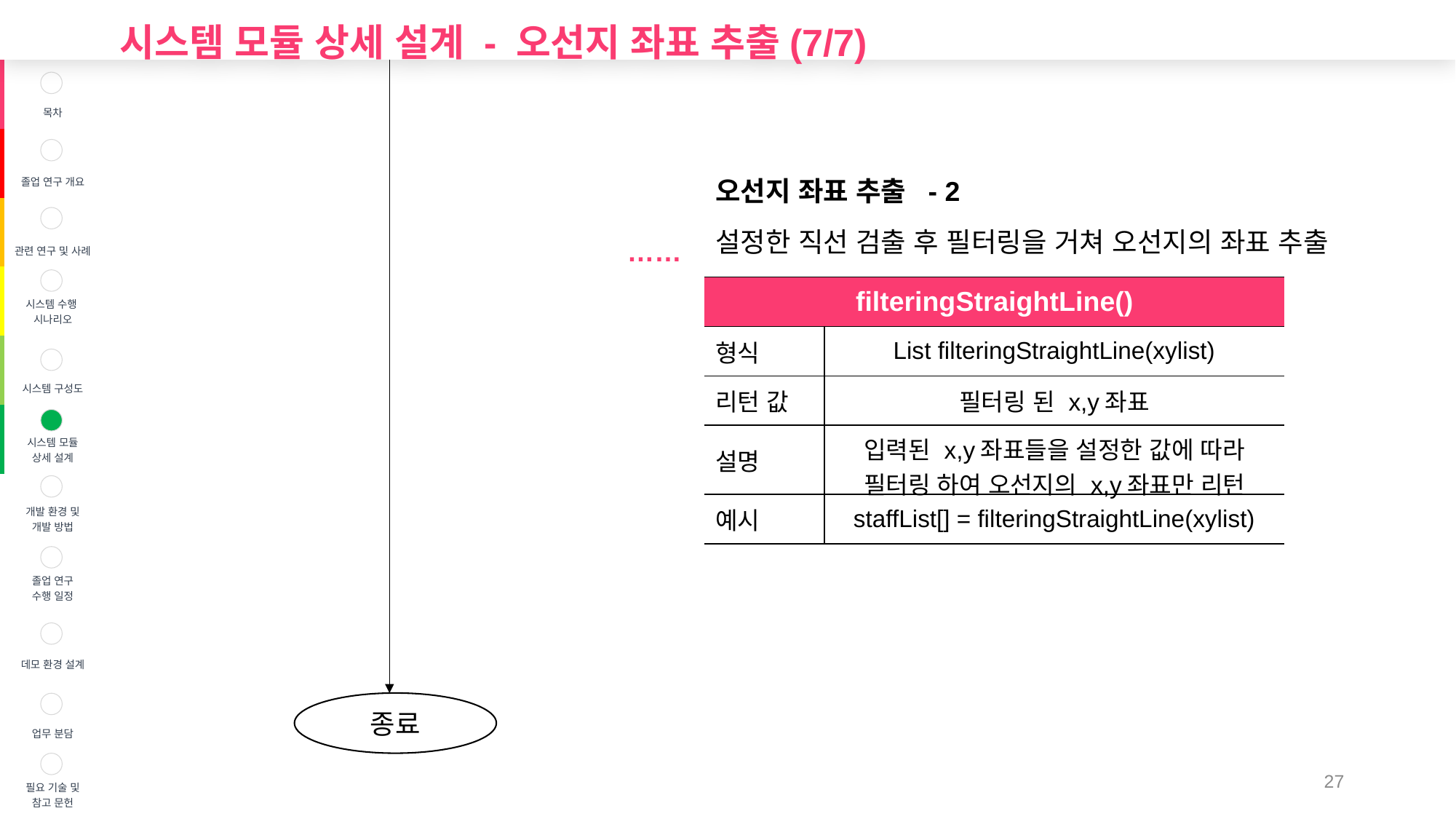

시스템 모듈 상세 설계 - 오선지 좌표 추출(7/7)
|  | 목차 |
| --- | --- |
|  | 졸업 연구 개요 |
|  | 관련 연구 및 사례 |
|  | 시스템 수행 시나리오 |
|  | 시스템 구성도 |
|  | 시스템 모듈 상세 설계 |
|  | 개발 환경 및 개발 방법 |
|  | 졸업 연구 수행 일정 |
|  | 데모 환경 설계 |
|  | 업무 분담 |
|  | 필요 기술 및 참고 문헌 |

오선지 좌표 추출  - 2

설정한 직선 검출 후 필터링을 거쳐 오선지의 좌표 추출

……

| filteringStraightLine() |  |
| --- | --- |
| 형식 | List filteringStraightLine(xylist) |
| 리턴 값 | 필터링 된 x,y좌표 |
| 설명 | 입력된 x,y좌표들을 설정한 값에 따라 필터링 하여 오선지의 x,y좌표만 리턴 |
| 예시 | staffList[] = filteringStraightLine(xylist) |

종료

27